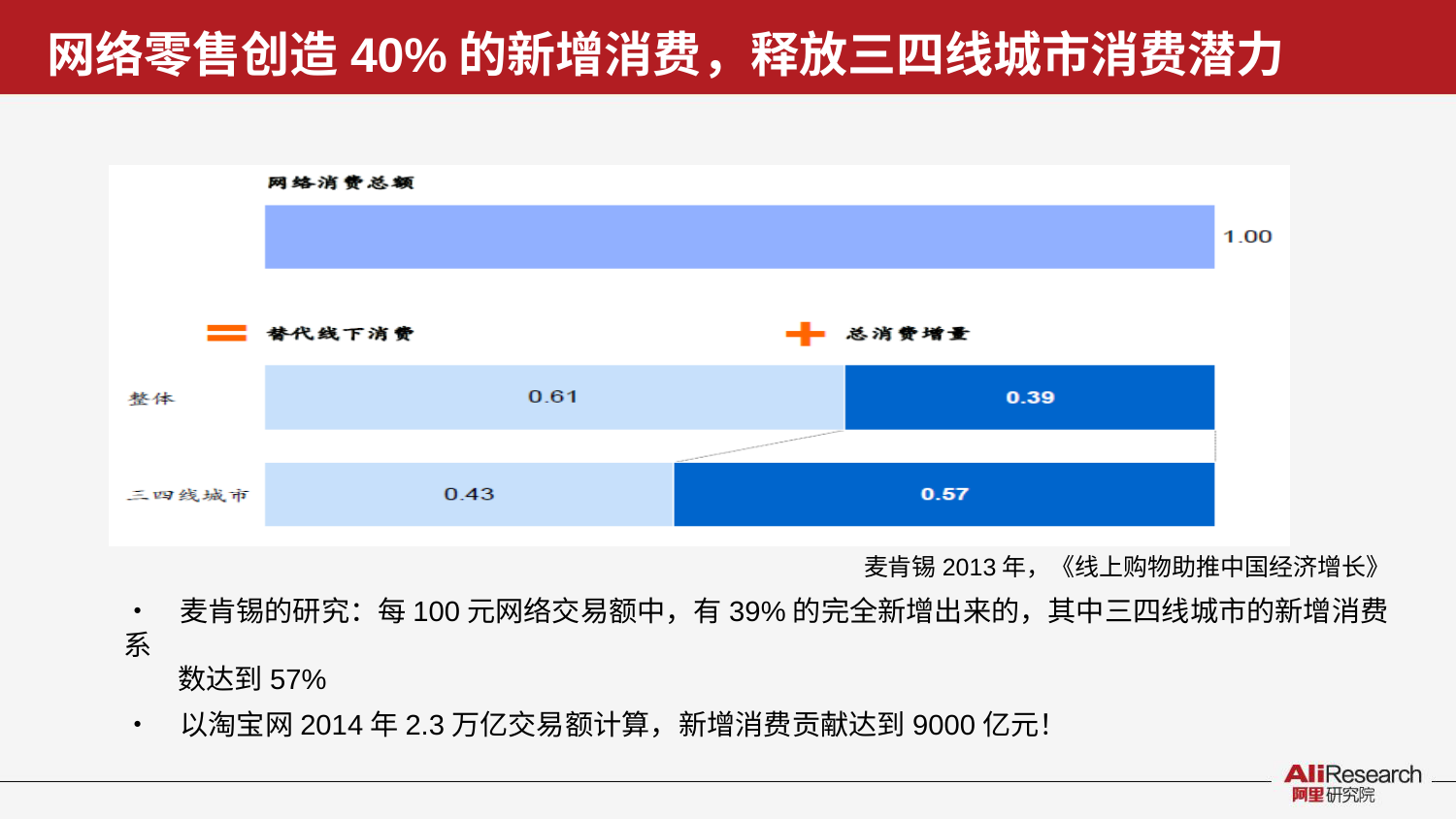

# 网络零售创造40%的新增消费，释放三四线城市消费潜力

麦肯锡2013年，《线上购物助推中国经济增长》
•	麦肯锡的研究：每100元网络交易额中，有39%的完全新增出来的，其中三四线城市的新增消费系
数达到57%
•	以淘宝网2014年2.3万亿交易额计算，新增消费贡献达到9000亿元！